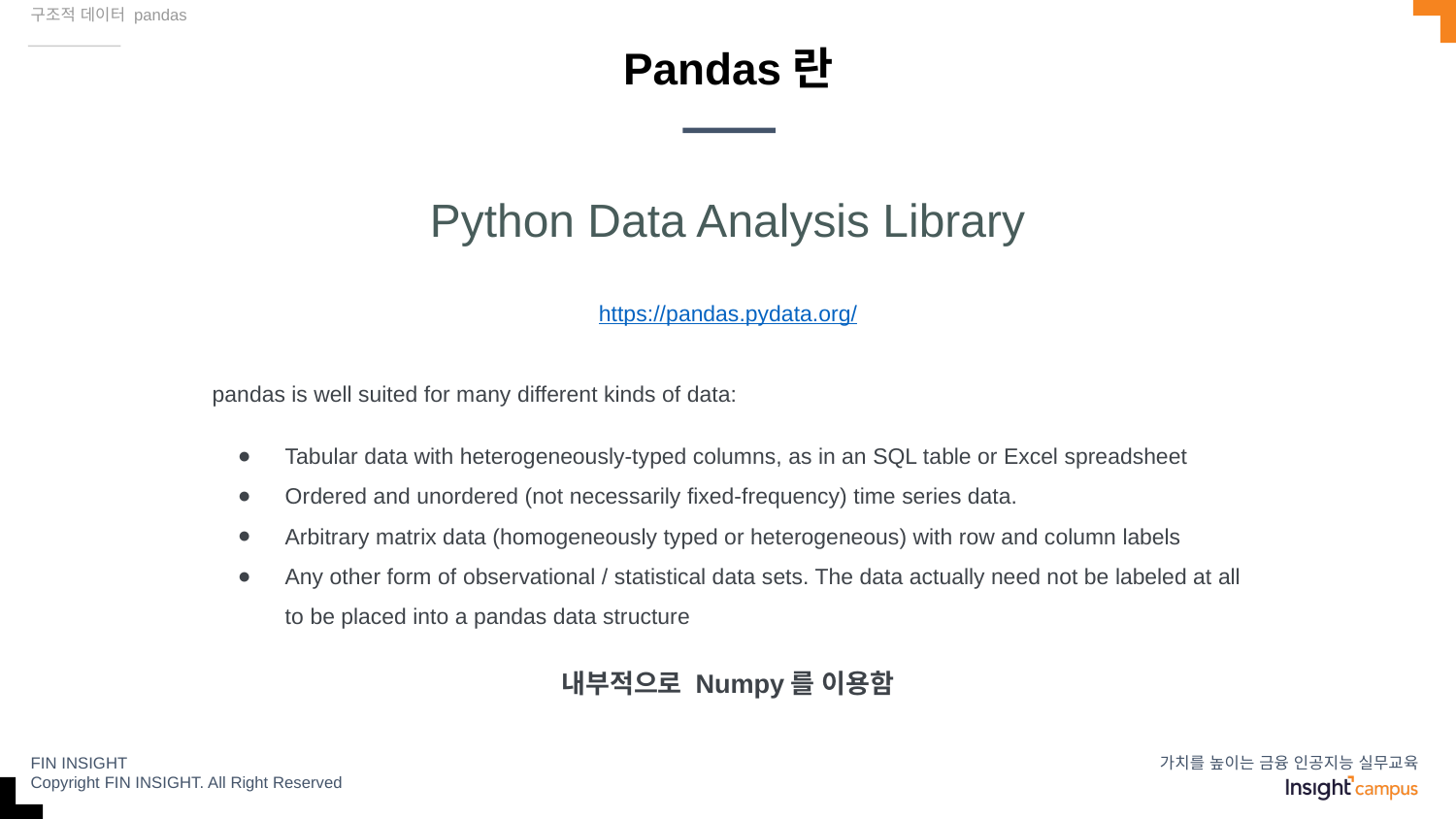

구조적 데이터 pandas
# Pandas란
Python Data Analysis Library

https://pandas.pydata.org/
pandas is well suited for many different kinds of data:
Tabular data with heterogeneously-typed columns, as in an SQL table or Excel spreadsheet
Ordered and unordered (not necessarily fixed-frequency) time series data.
Arbitrary matrix data (homogeneously typed or heterogeneous) with row and column labels
Any other form of observational / statistical data sets. The data actually need not be labeled at all to be placed into a pandas data structure
내부적으로 Numpy를 이용함